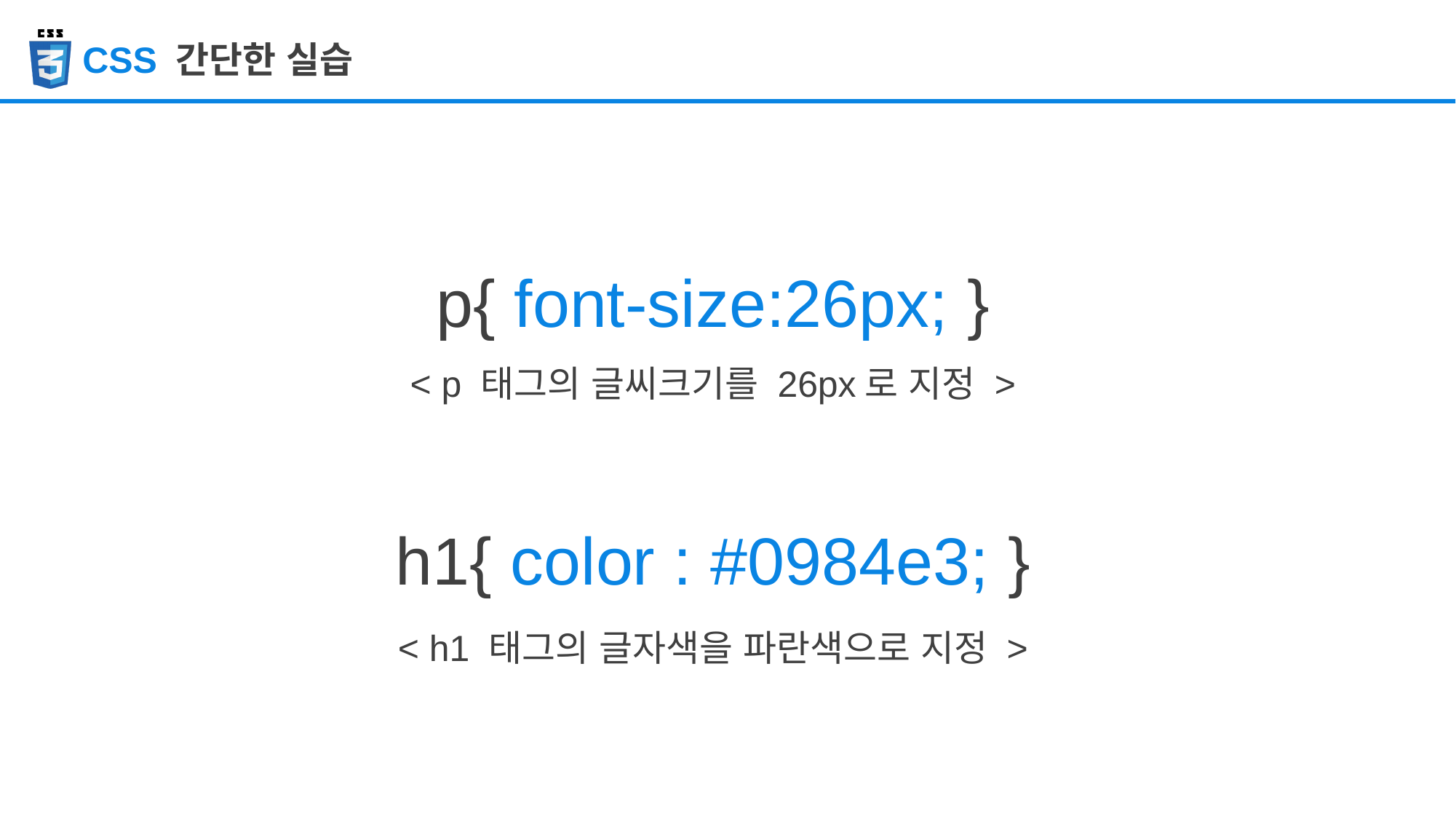

CSS 간단한 실습
p{ font-size:26px; }
< p 태그의 글씨크기를 26px로 지정 >
h1{ color : #0984e3; }
< h1 태그의 글자색을 파란색으로 지정 >